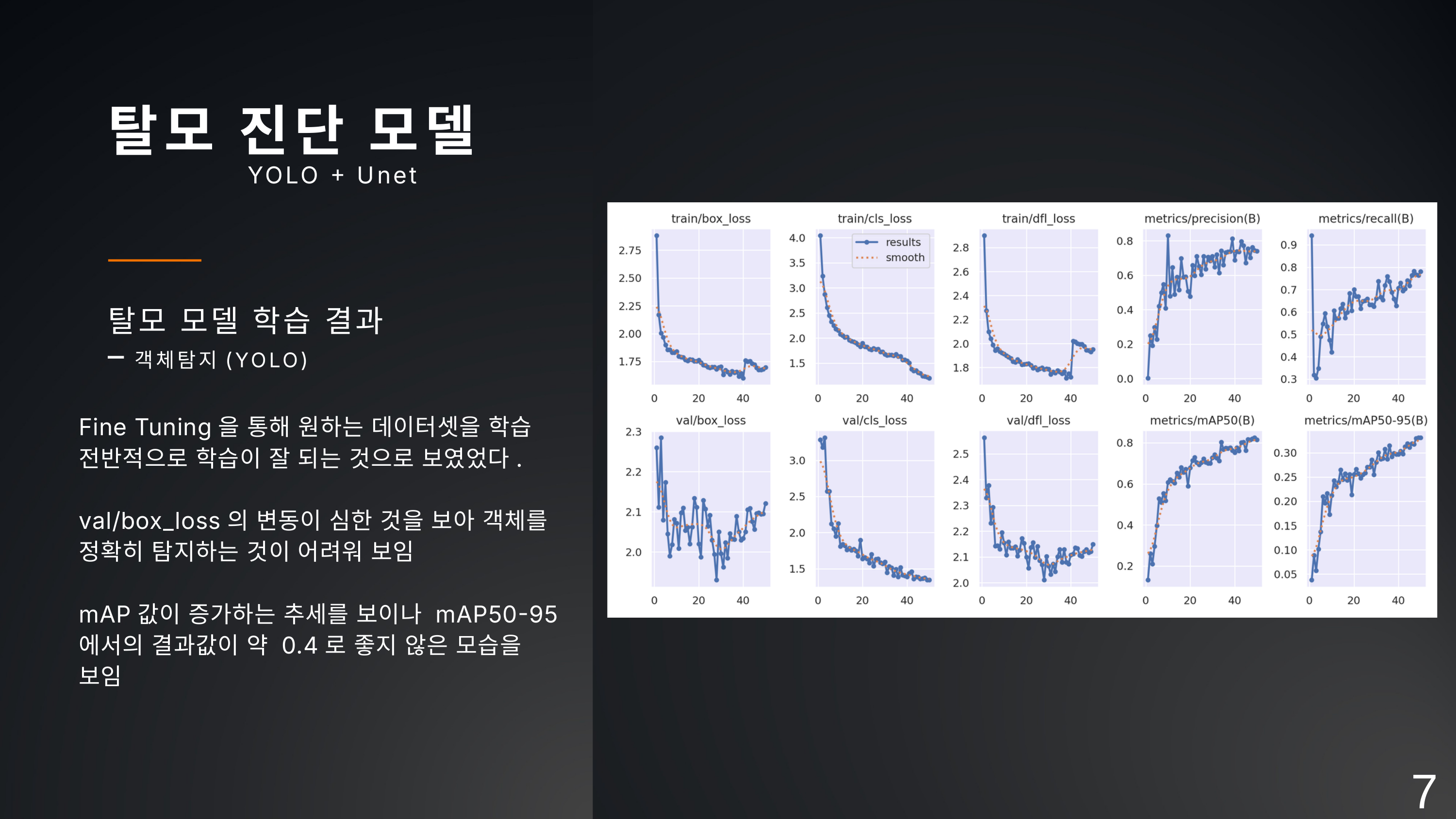

탈모 진단 모델
YOLO + Unet

탈모 모델 학습 결과
–객체탐지(YOLO)
Fine Tuning을 통해 원하는 데이터셋을 학습
전반적으로 학습이 잘 되는 것으로 보였었다.

val/box_loss의 변동이 심한 것을 보아 객체를 정확히 탐지하는 것이 어려워 보임

mAP값이 증가하는 추세를 보이나 mAP50-95에서의 결과값이 약 0.4로 좋지 않은 모습을 보임
7